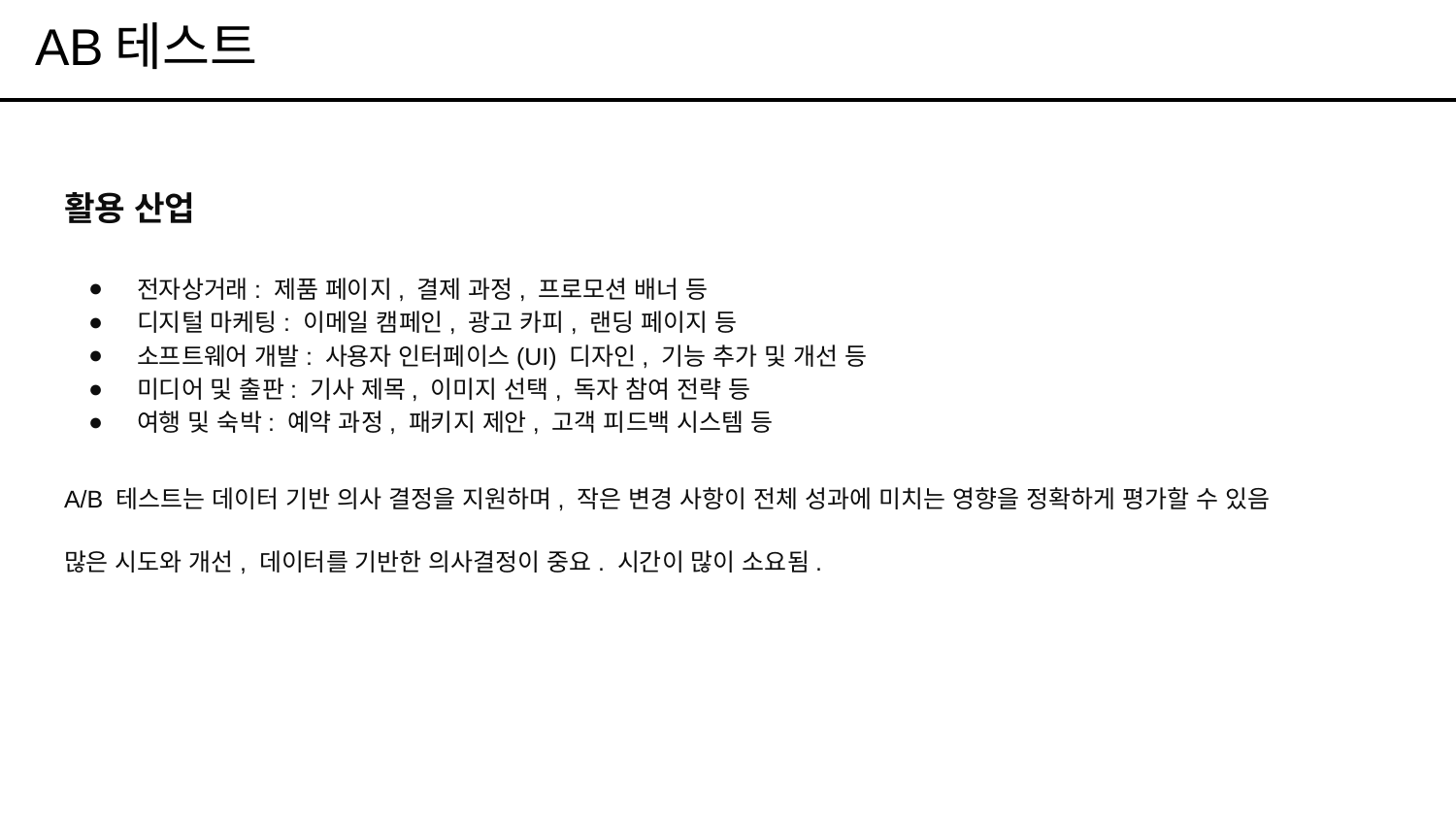

# AB테스트
활용 산업
전자상거래: 제품 페이지, 결제 과정, 프로모션 배너 등
디지털 마케팅: 이메일 캠페인, 광고 카피, 랜딩 페이지 등
소프트웨어 개발: 사용자 인터페이스(UI) 디자인, 기능 추가 및 개선 등
미디어 및 출판: 기사 제목, 이미지 선택, 독자 참여 전략 등
여행 및 숙박: 예약 과정, 패키지 제안, 고객 피드백 시스템 등
A/B 테스트는 데이터 기반 의사 결정을 지원하며, 작은 변경 사항이 전체 성과에 미치는 영향을 정확하게 평가할 수 있음
많은 시도와 개선, 데이터를 기반한 의사결정이 중요. 시간이 많이 소요됨.